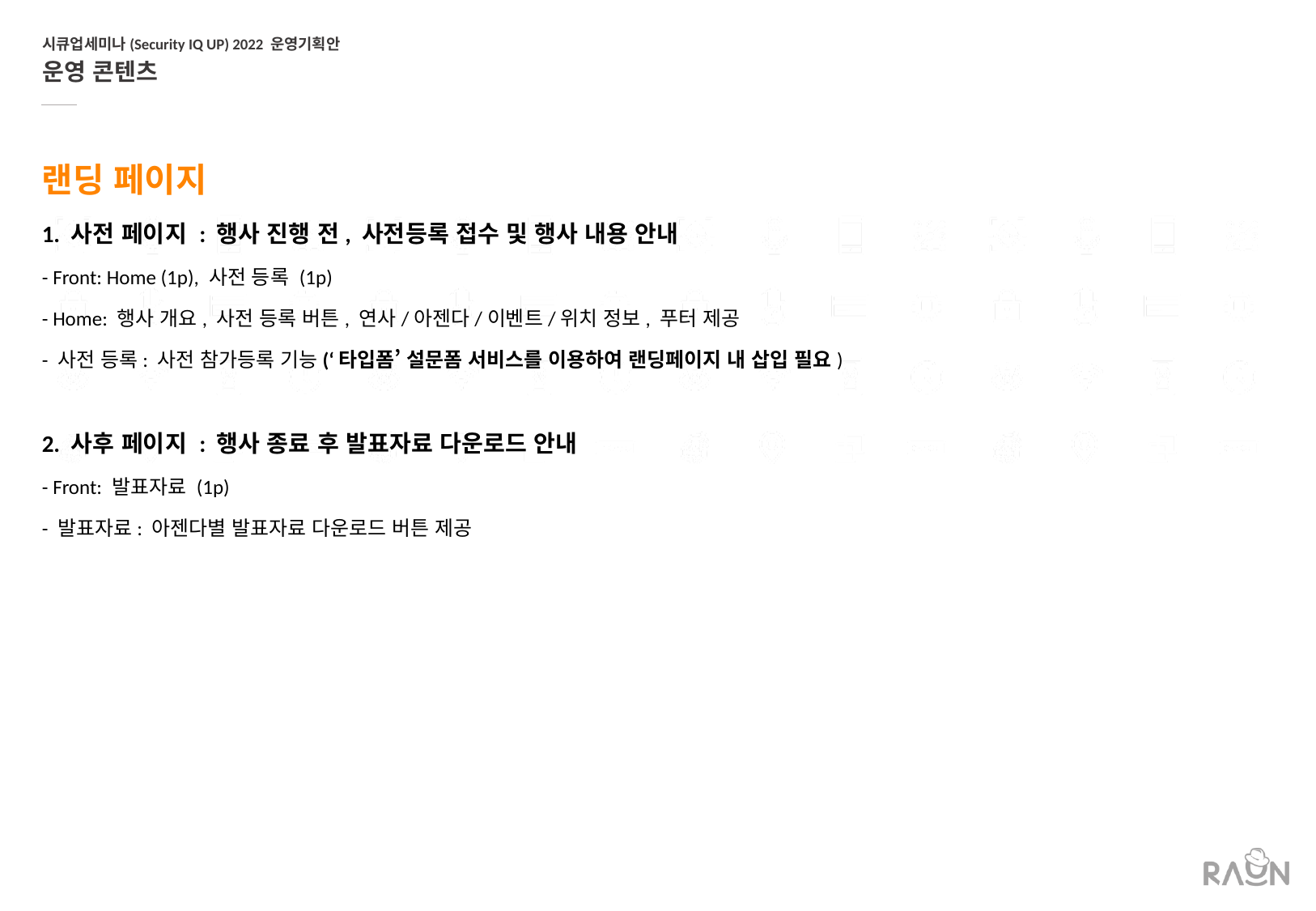

시큐업세미나(Security IQ UP) 2022 운영기획안
운영 콘텐츠
랜딩 페이지
1. 사전 페이지 : 행사 진행 전, 사전등록 접수 및 행사 내용 안내
- Front: Home (1p), 사전 등록 (1p)
- Home: 행사 개요, 사전 등록 버튼, 연사/아젠다/이벤트/위치 정보, 푸터 제공
- 사전 등록: 사전 참가등록 기능(‘타입폼’ 설문폼 서비스를 이용하여 랜딩페이지 내 삽입 필요)

2. 사후 페이지 : 행사 종료 후 발표자료 다운로드 안내
- Front: 발표자료 (1p)
- 발표자료: 아젠다별 발표자료 다운로드 버튼 제공